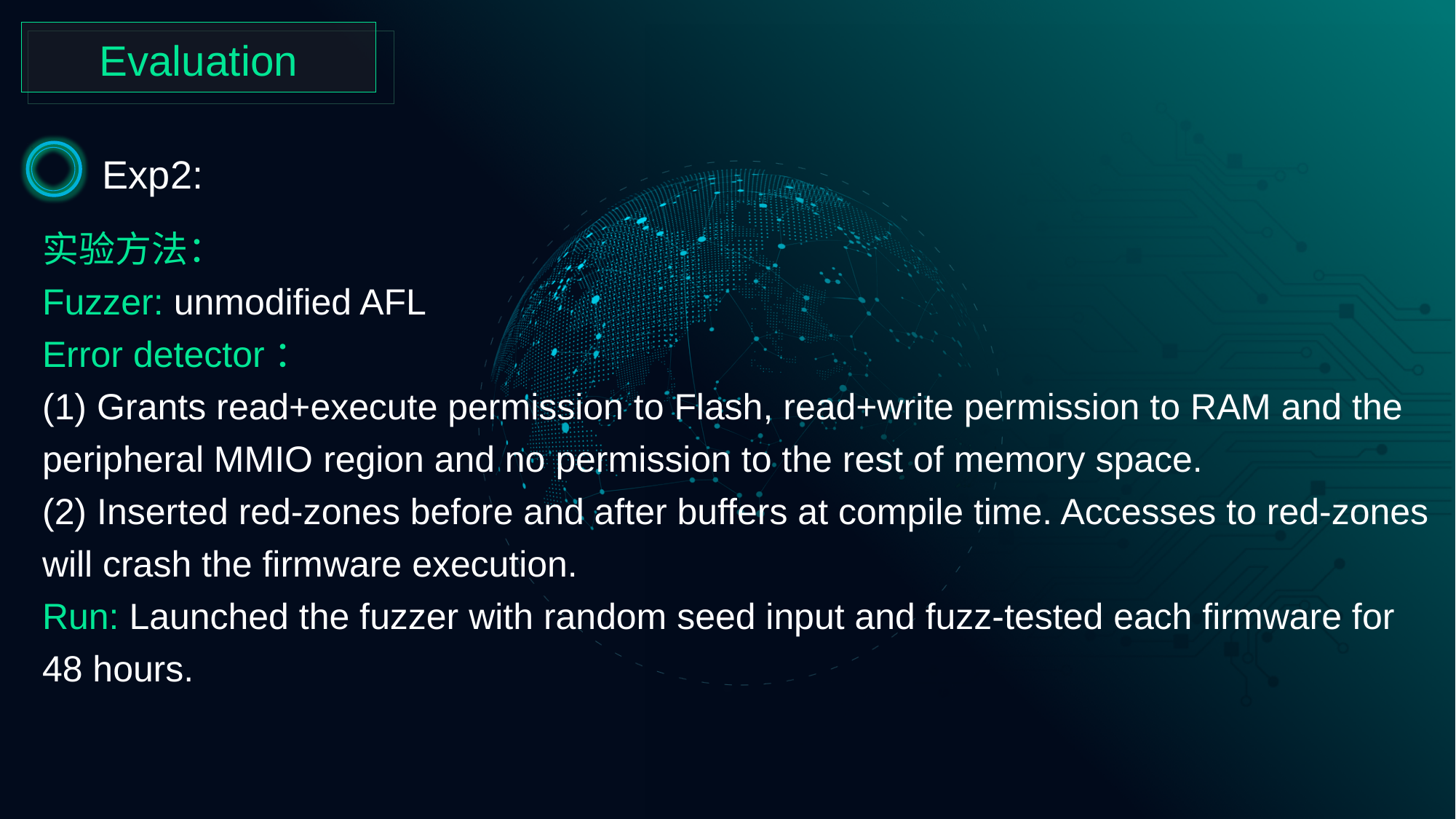

Evaluation

Exp2:
实验方法：
Fuzzer: unmodified AFL
Error detector：
(1) Grants read+execute permission to Flash, read+write permission to RAM and the peripheral MMIO region and no permission to the rest of memory space.
(2) Inserted red-zones before and after buffers at compile time. Accesses to red-zones will crash the firmware execution.
Run: Launched the fuzzer with random seed input and fuzz-tested each firmware for 48 hours.